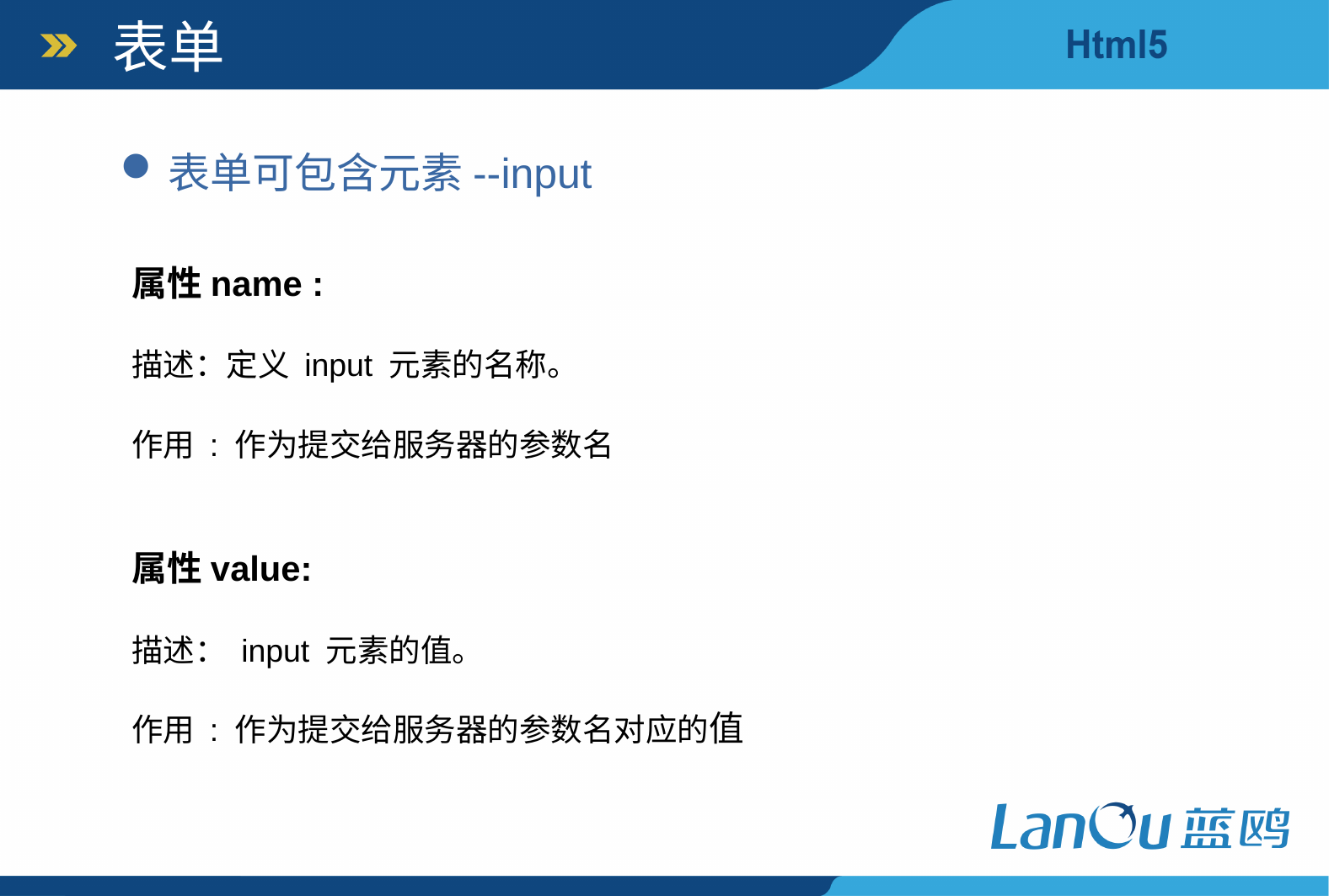

表单
表单可包含元素--input
属性name :

描述：定义 input 元素的名称。

作用 : 作为提交给服务器的参数名

属性value:

描述： input 元素的值。

作用 : 作为提交给服务器的参数名对应的值